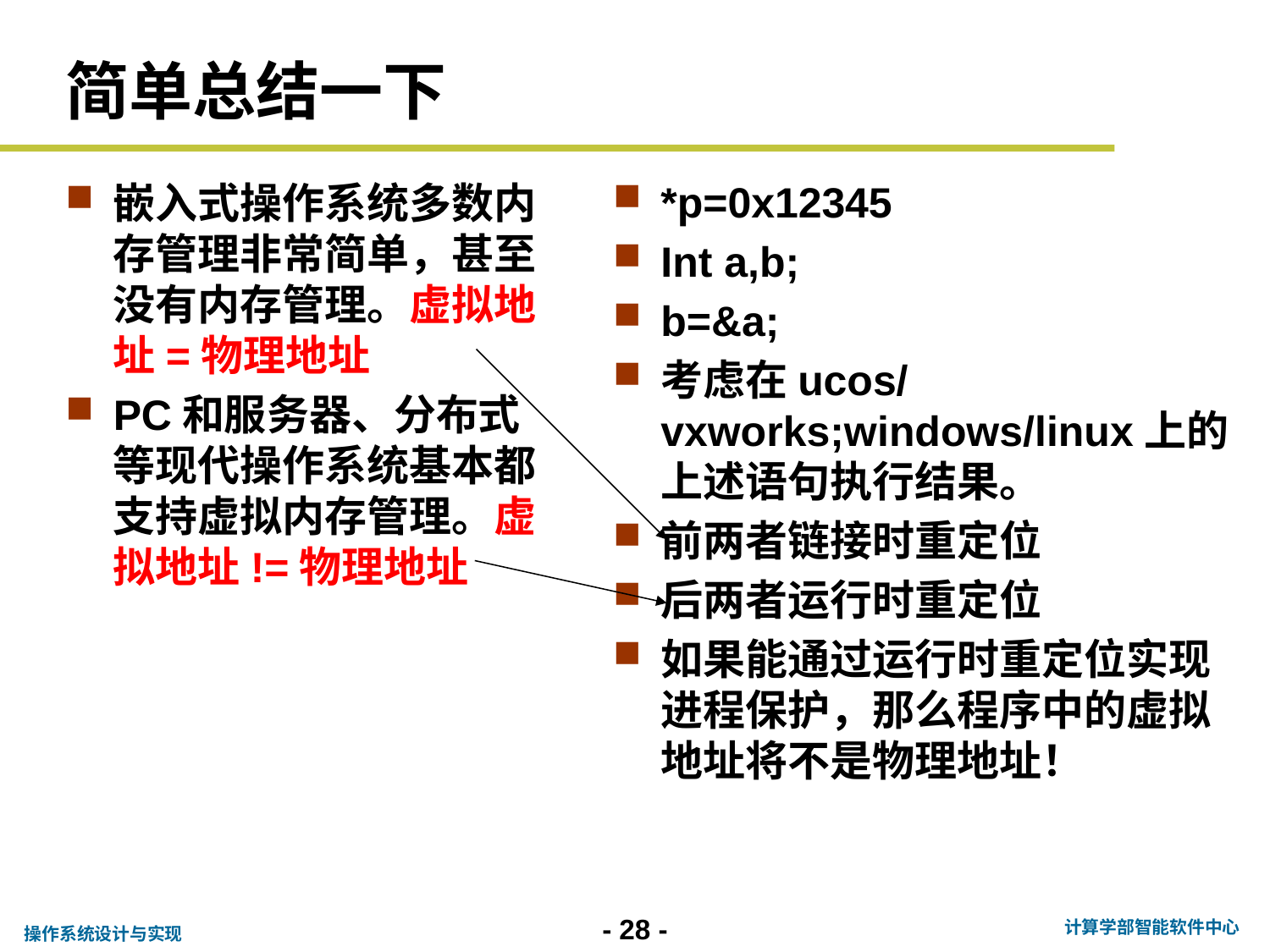

# 简单总结一下
*p=0x12345
Int a,b;
b=&a;
考虑在ucos/vxworks;windows/linux上的上述语句执行结果。
前两者链接时重定位
后两者运行时重定位
如果能通过运行时重定位实现进程保护，那么程序中的虚拟地址将不是物理地址！

嵌入式操作系统多数内存管理非常简单，甚至没有内存管理。虚拟地址=物理地址
PC和服务器、分布式等现代操作系统基本都支持虚拟内存管理。虚拟地址!=物理地址